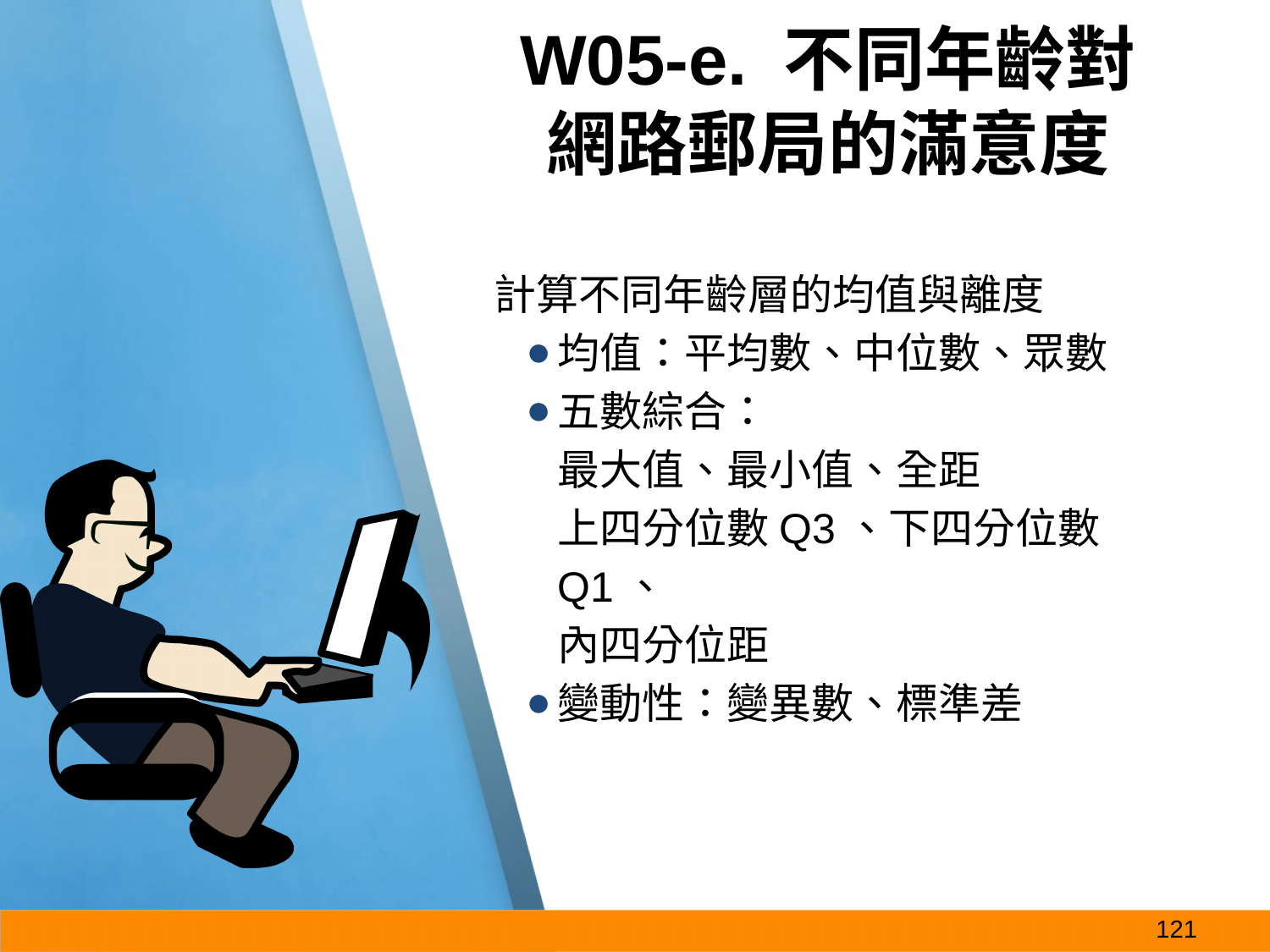

# W05-e. 不同年齡對
網路郵局的滿意度
計算不同年齡層的均值與離度
均值：平均數、中位數、眾數
五數綜合：
最大值、最小值、全距
上四分位數Q3、下四分位數Q1、
內四分位距
變動性：變異數、標準差
121